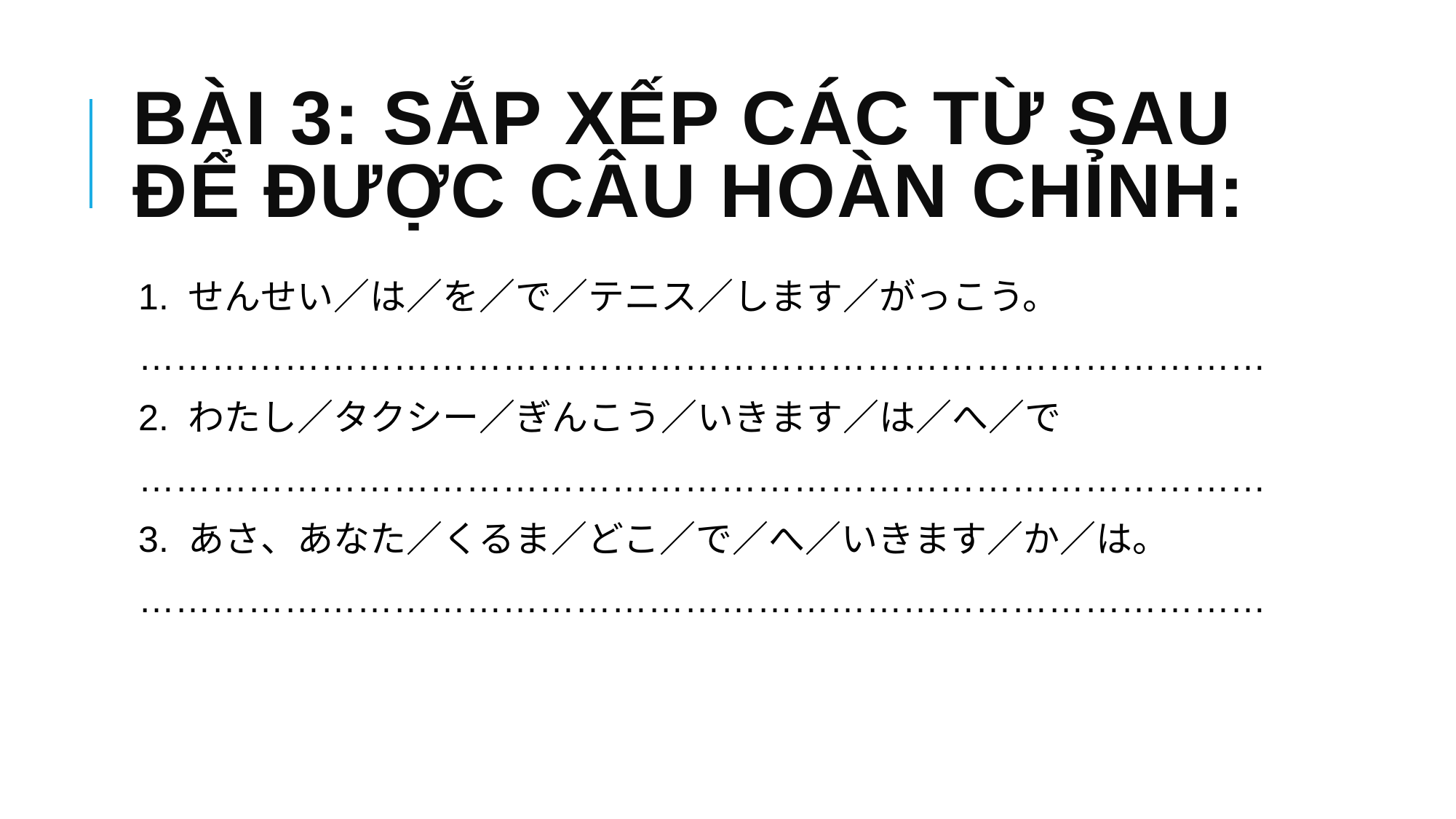

# Bài 3: Sắp xếp các từ sau để được câu hoàn chỉnh:
1. せんせい／は／を／で／テニス／します／がっこう。
…………………………………………………………………………………
2. わたし／タクシー／ぎんこう／いきます／は／へ／で
…………………………………………………………………………………
3. あさ、あなた／くるま／どこ／で／へ／いきます／か／は。
…………………………………………………………………………………